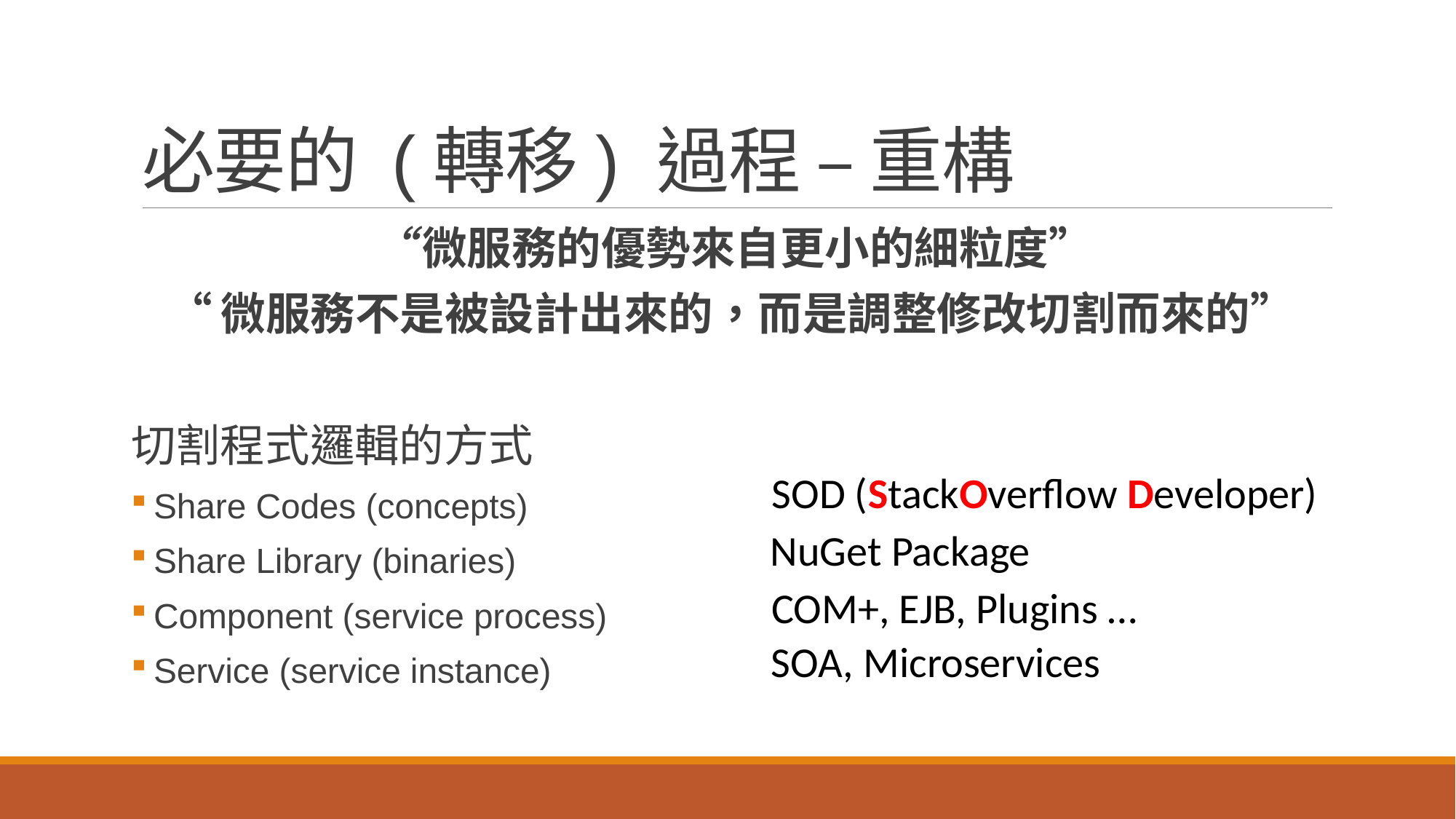

# 必要的 (轉移) 過程 – 重構
“微服務的優勢來自更小的細粒度”
“微服務不是被設計出來的，而是調整修改切割而來的”

切割程式邏輯的方式
 Share Codes (concepts)
 Share Library (binaries)
 Component (service process)
 Service (service instance)
SOD (StackOverflow Developer)
NuGet Package
COM+, EJB, Plugins …
SOA, Microservices